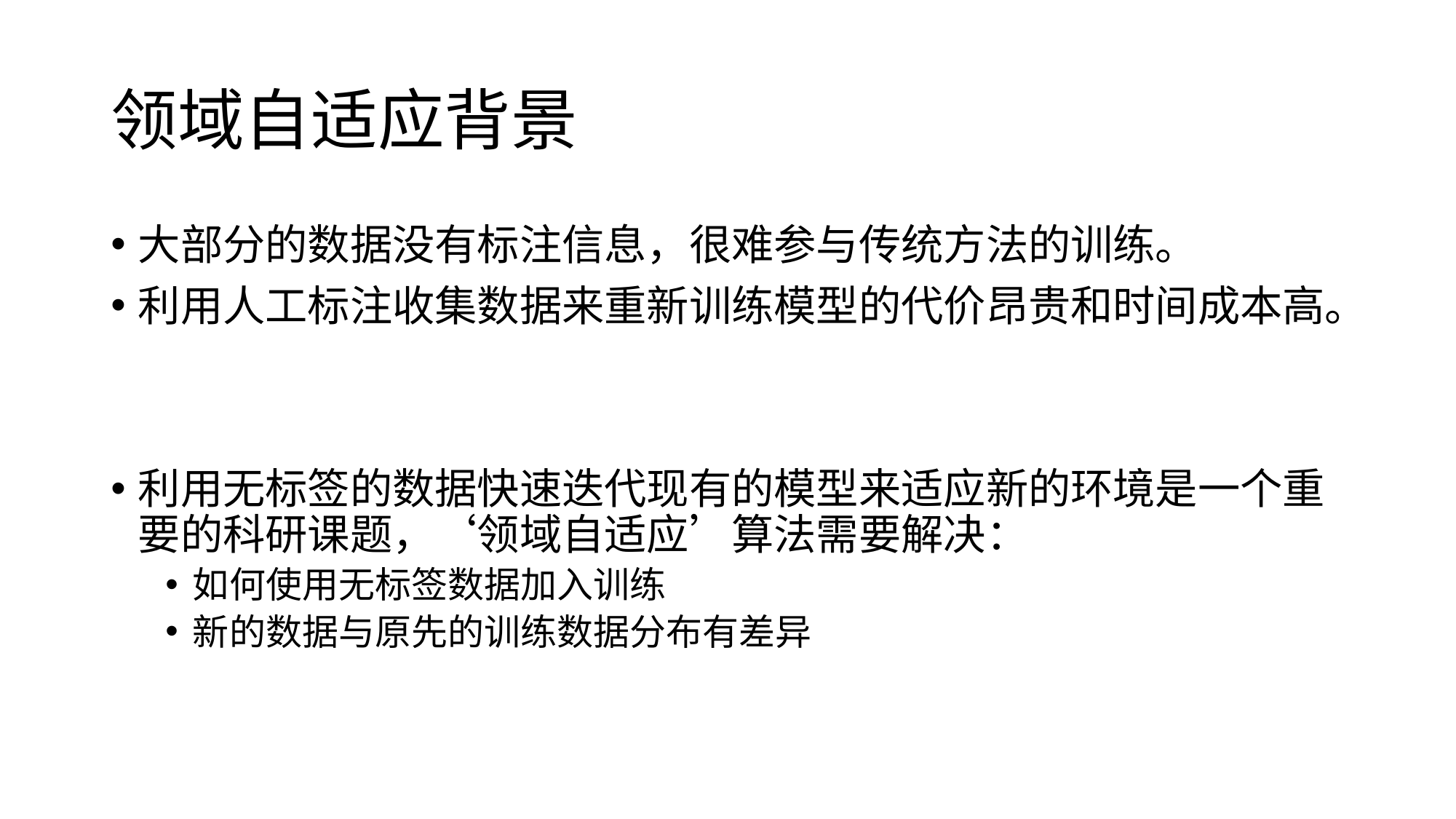

# 领域自适应背景
大部分的数据没有标注信息，很难参与传统方法的训练。
利用人工标注收集数据来重新训练模型的代价昂贵和时间成本高。

利用无标签的数据快速迭代现有的模型来适应新的环境是一个重要的科研课题，‘领域自适应’算法需要解决：
如何使用无标签数据加入训练
新的数据与原先的训练数据分布有差异